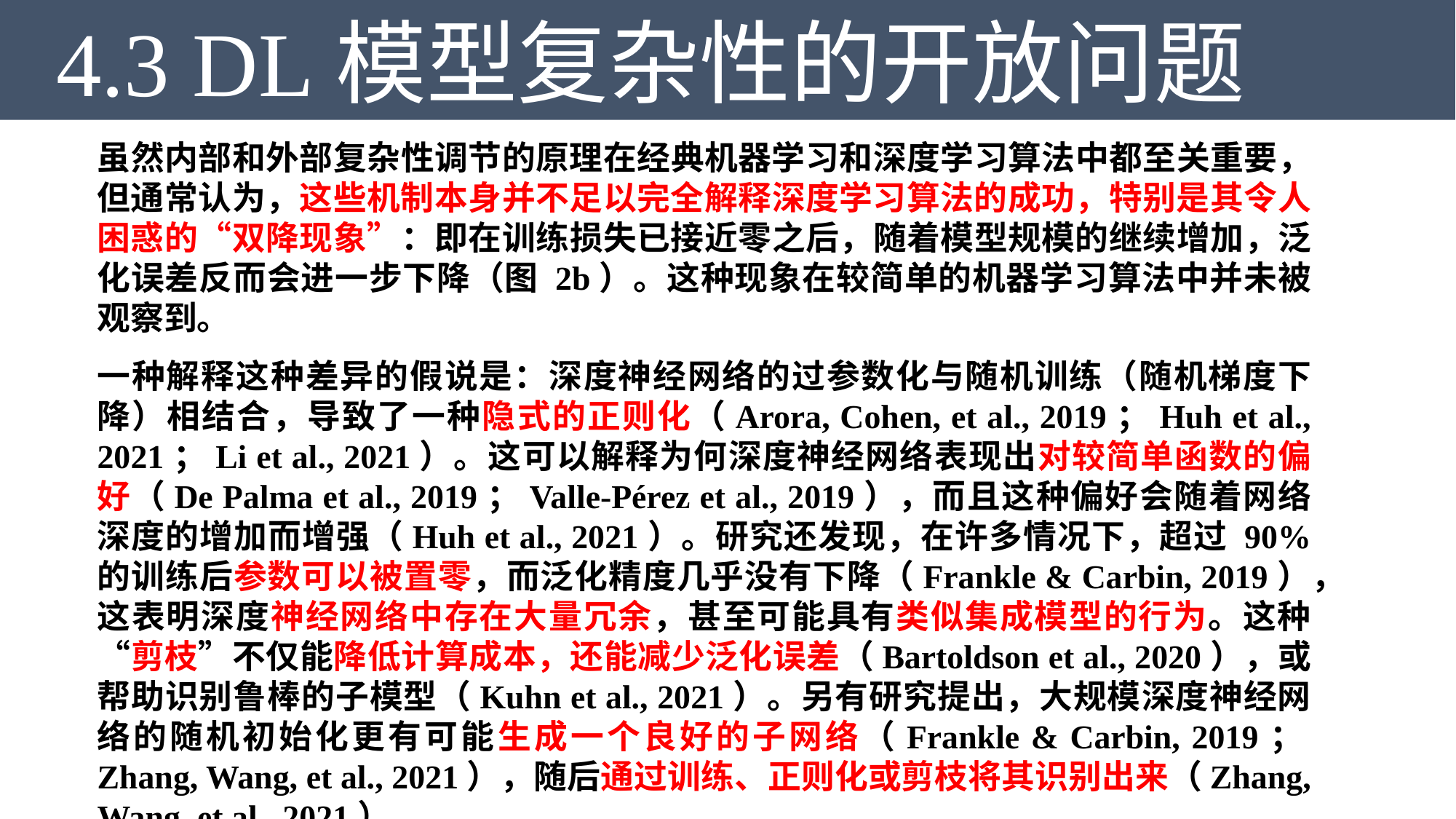

4.3 DL模型复杂性的开放问题
虽然内部和外部复杂性调节的原理在经典机器学习和深度学习算法中都至关重要，但通常认为，这些机制本身并不足以完全解释深度学习算法的成功，特别是其令人困惑的“双降现象”：即在训练损失已接近零之后，随着模型规模的继续增加，泛化误差反而会进一步下降（图 2b）。这种现象在较简单的机器学习算法中并未被观察到。
一种解释这种差异的假说是：深度神经网络的过参数化与随机训练（随机梯度下降）相结合，导致了一种隐式的正则化（Arora, Cohen, et al., 2019；Huh et al., 2021；Li et al., 2021）。这可以解释为何深度神经网络表现出对较简单函数的偏好（De Palma et al., 2019；Valle-Pérez et al., 2019），而且这种偏好会随着网络深度的增加而增强（Huh et al., 2021）。研究还发现，在许多情况下，超过 90% 的训练后参数可以被置零，而泛化精度几乎没有下降（Frankle & Carbin, 2019），这表明深度神经网络中存在大量冗余，甚至可能具有类似集成模型的行为。这种“剪枝”不仅能降低计算成本，还能减少泛化误差（Bartoldson et al., 2020），或帮助识别鲁棒的子模型（Kuhn et al., 2021）。另有研究提出，大规模深度神经网络的随机初始化更有可能生成一个良好的子网络（Frankle & Carbin, 2019；Zhang, Wang, et al., 2021），随后通过训练、正则化或剪枝将其识别出来（Zhang, Wang, et al., 2021）。